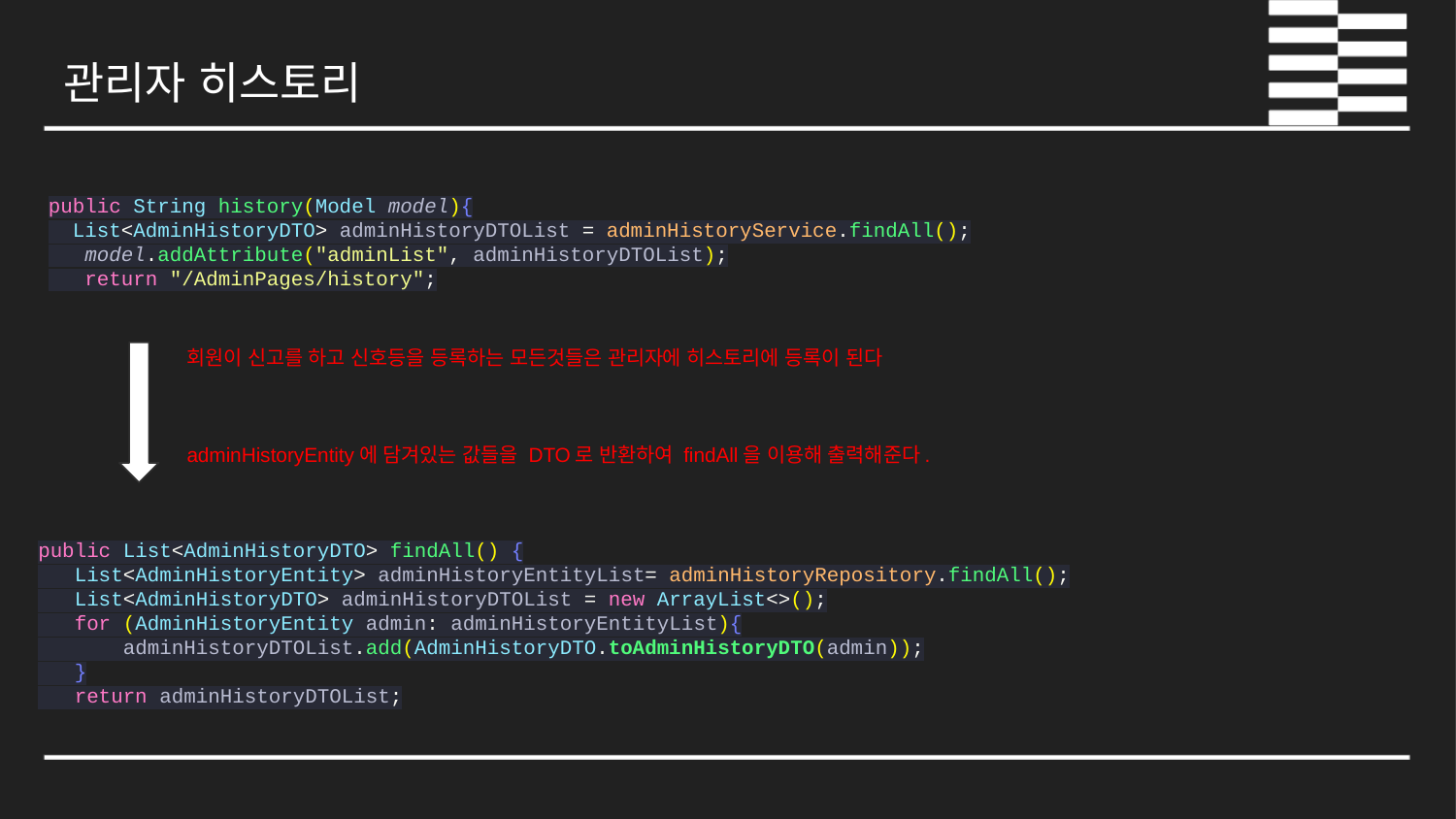

관리자 히스토리
public String history(Model model){
  List<AdminHistoryDTO> adminHistoryDTOList = adminHistoryService.findAll();
   model.addAttribute("adminList", adminHistoryDTOList);
   return "/AdminPages/history";
회원이 신고를 하고 신호등을 등록하는 모든것들은 관리자에 히스토리에 등록이 된다

adminHistoryEntity에 담겨있는 값들을 DTO로 반환하여 findAll을 이용해 출력해준다.

public List<AdminHistoryDTO> findAll() {
   List<AdminHistoryEntity> adminHistoryEntityList= adminHistoryRepository.findAll();
   List<AdminHistoryDTO> adminHistoryDTOList = new ArrayList<>();
   for (AdminHistoryEntity admin: adminHistoryEntityList){
       adminHistoryDTOList.add(AdminHistoryDTO.toAdminHistoryDTO(admin));
   }
   return adminHistoryDTOList;